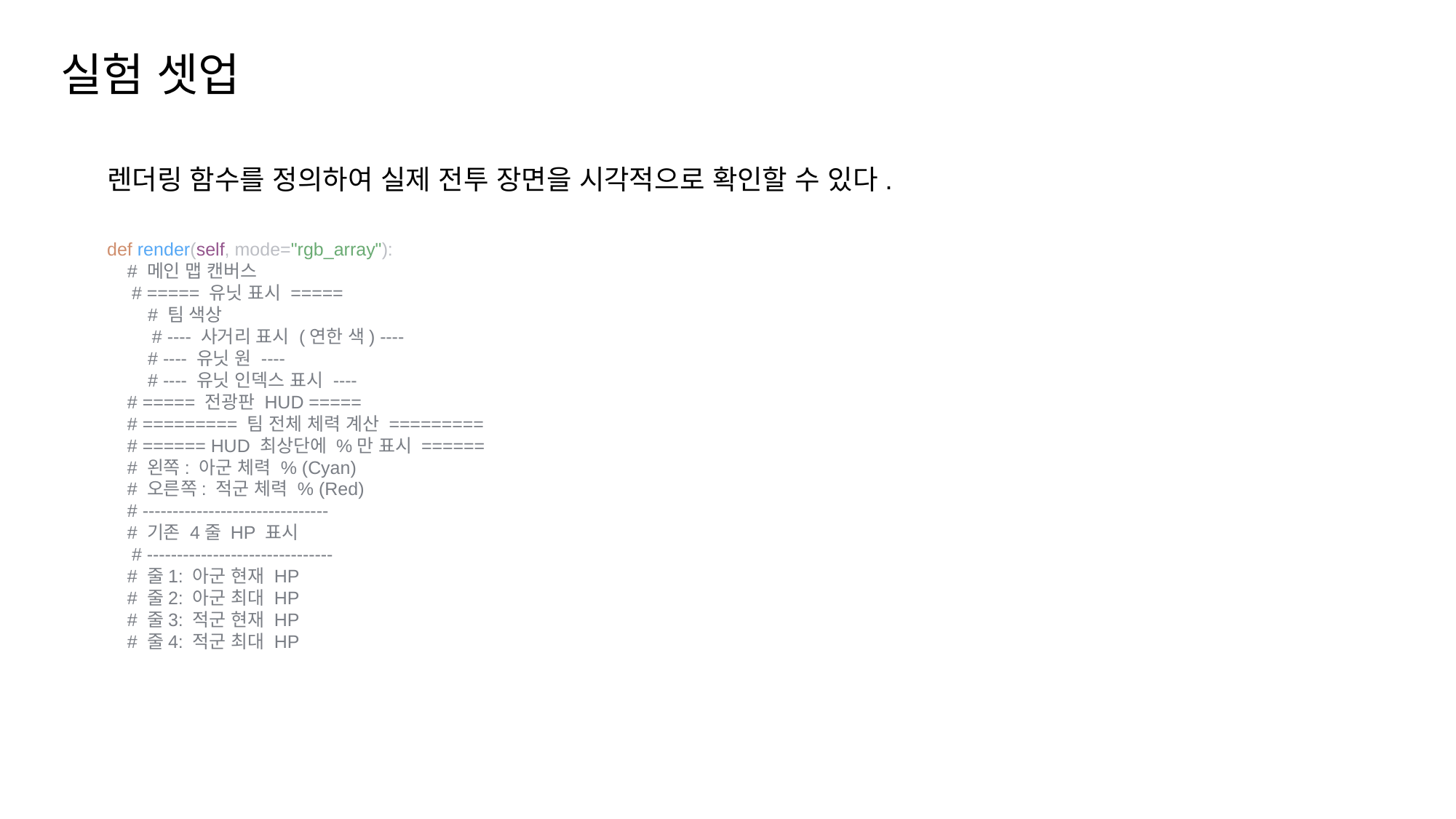

실험 셋업
렌더링 함수를 정의하여 실제 전투 장면을 시각적으로 확인할 수 있다.
def render(self, mode="rgb_array"):
    # 메인 맵 캔버스
    # ===== 유닛 표시 =====
        # 팀 색상
        # ---- 사거리 표시 (연한 색) ----
        # ---- 유닛 원 ----
        # ---- 유닛 인덱스 표시 ----
    # ===== 전광판 HUD =====
    # ========= 팀 전체 체력 계산 =========
    # ====== HUD 최상단에 %만 표시 ======
    # 왼쪽: 아군 체력 % (Cyan)
    # 오른쪽: 적군 체력 % (Red)
    # -------------------------------
    # 기존 4줄 HP 표시
    # -------------------------------
    # 줄1: 아군 현재 HP
    # 줄2: 아군 최대 HP
    # 줄3: 적군 현재 HP
    # 줄4: 적군 최대 HP